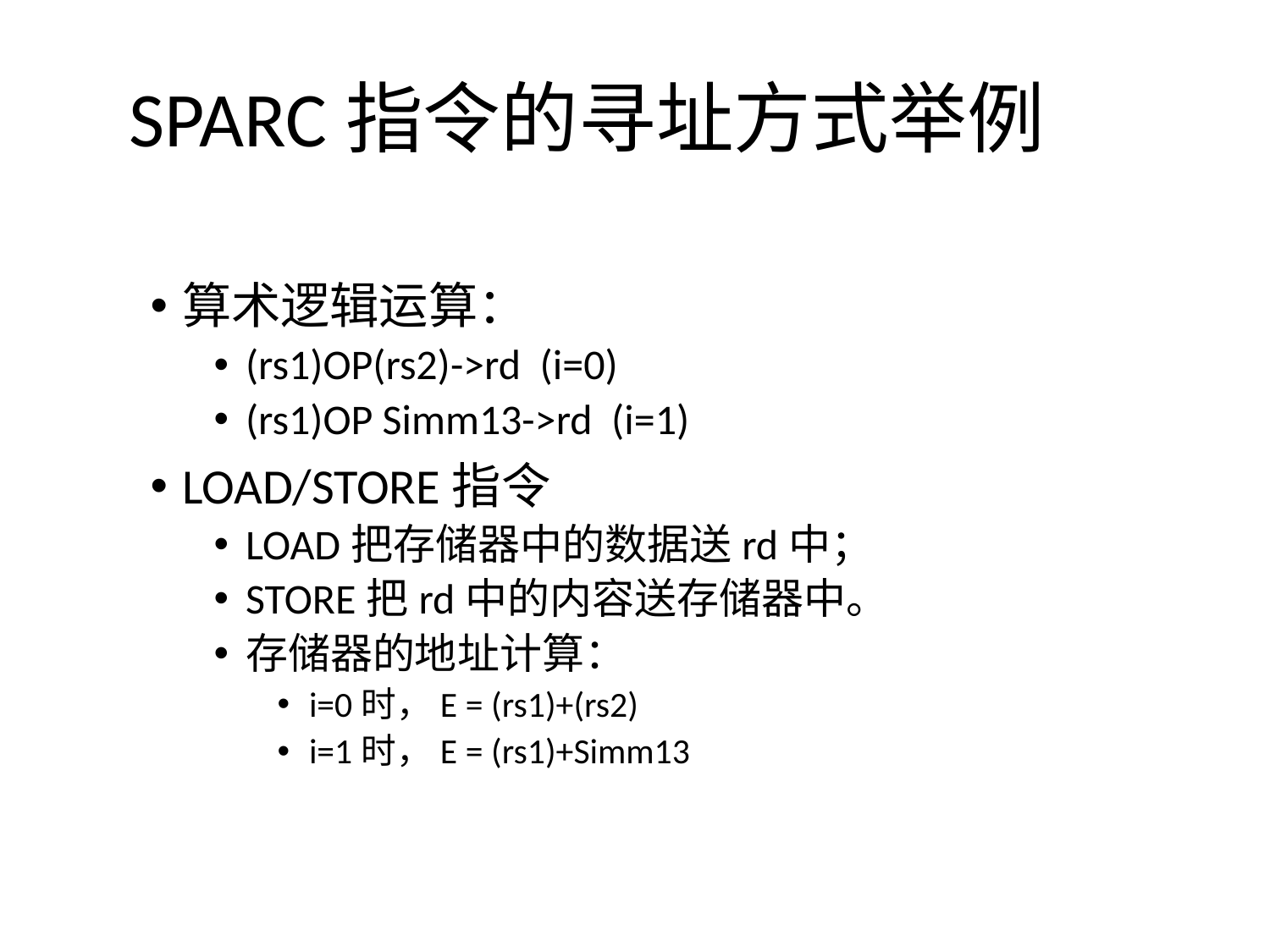

# SPARC指令的寻址方式举例
算术逻辑运算：
(rs1)OP(rs2)->rd  (i=0)
(rs1)OP Simm13->rd  (i=1)
LOAD/STORE指令
LOAD把存储器中的数据送rd中；
STORE把rd中的内容送存储器中。
存储器的地址计算：
i=0时，E = (rs1)+(rs2)
i=1时，E = (rs1)+Simm13